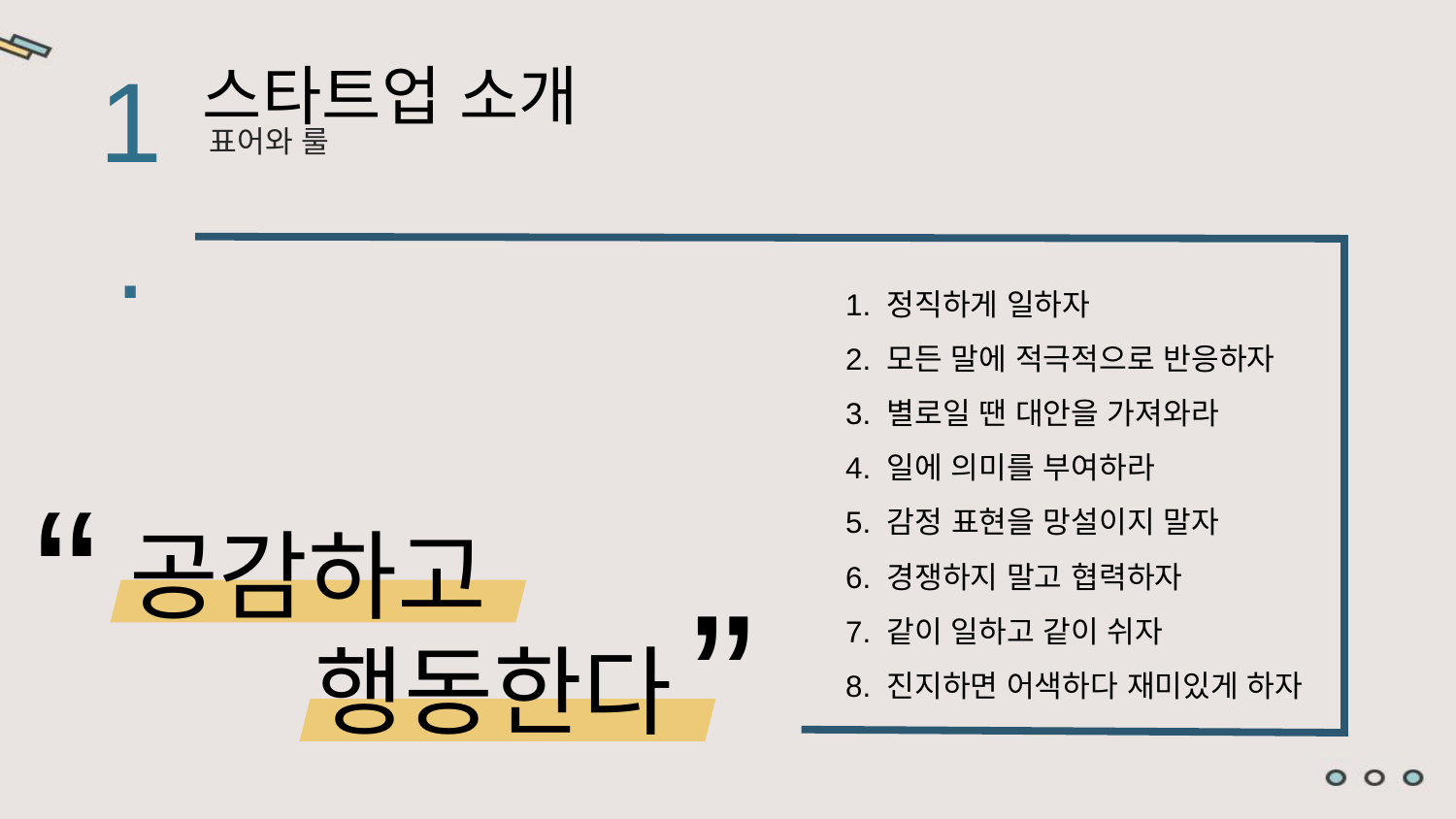

1.
스타트업 소개
표어와 룰

1. 정직하게 일하자
2. 모든 말에 적극적으로 반응하자
3. 별로일 땐 대안을 가져와라
4. 일에 의미를 부여하라
5. 감정 표현을 망설이지 말자
6. 경쟁하지 말고 협력하자
7. 같이 일하고 같이 쉬자
8. 진지하면 어색하다 재미있게 하자
“
공감하고
      행동한다
”